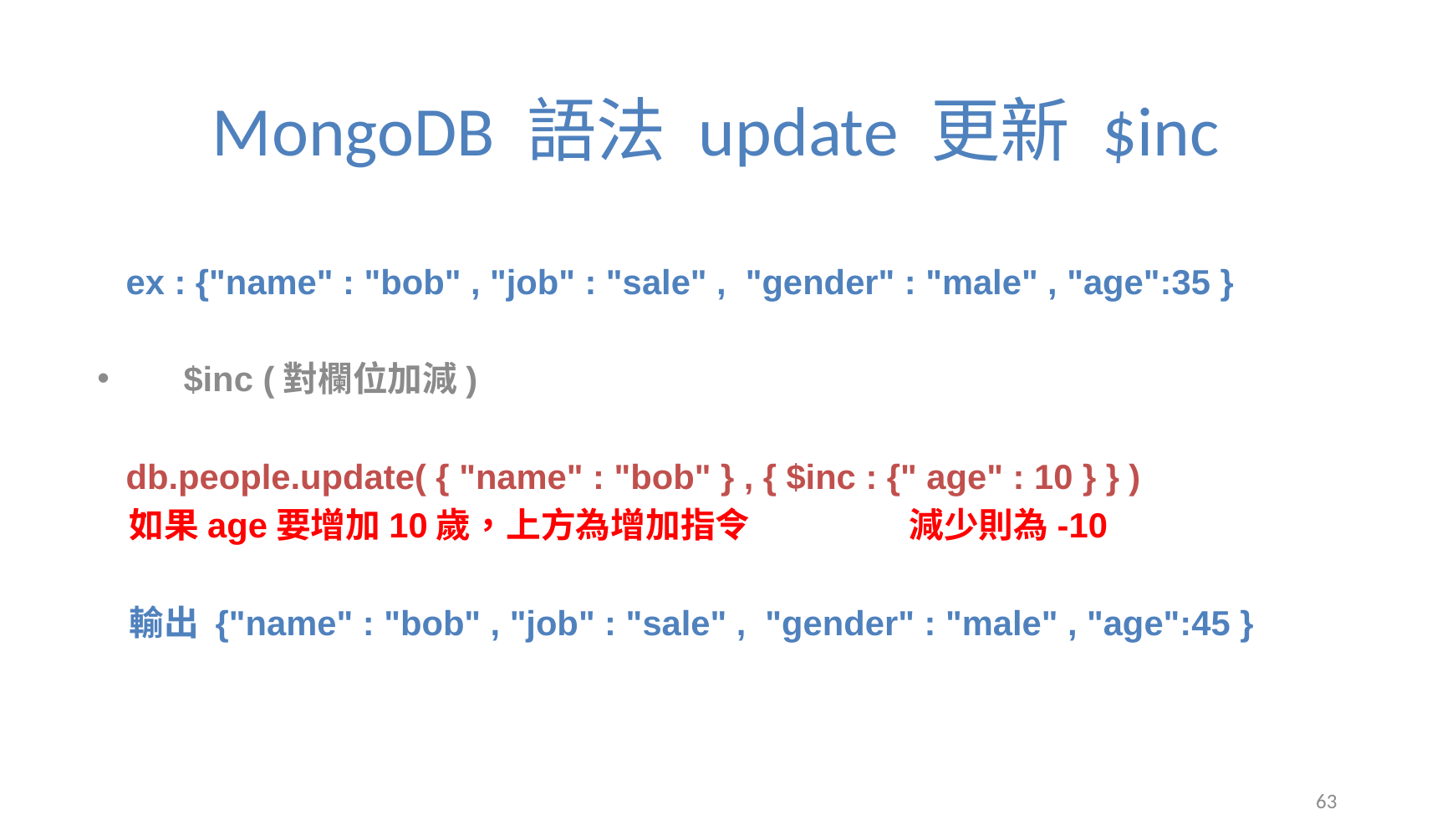

# MongoDB 語法 update 更新 $inc
   ex : {"name" : "bob" , "job" : "sale" ,  "gender" : "male" , "age":35 }

$inc (對欄位加減)

   db.people.update( { "name" : "bob" } , { $inc : {" age" : 10 } } )
   如果age要增加10歲，上方為增加指令                    減少則為-10

   輸出 {"name" : "bob" , "job" : "sale" ,  "gender" : "male" , "age":45 }

63